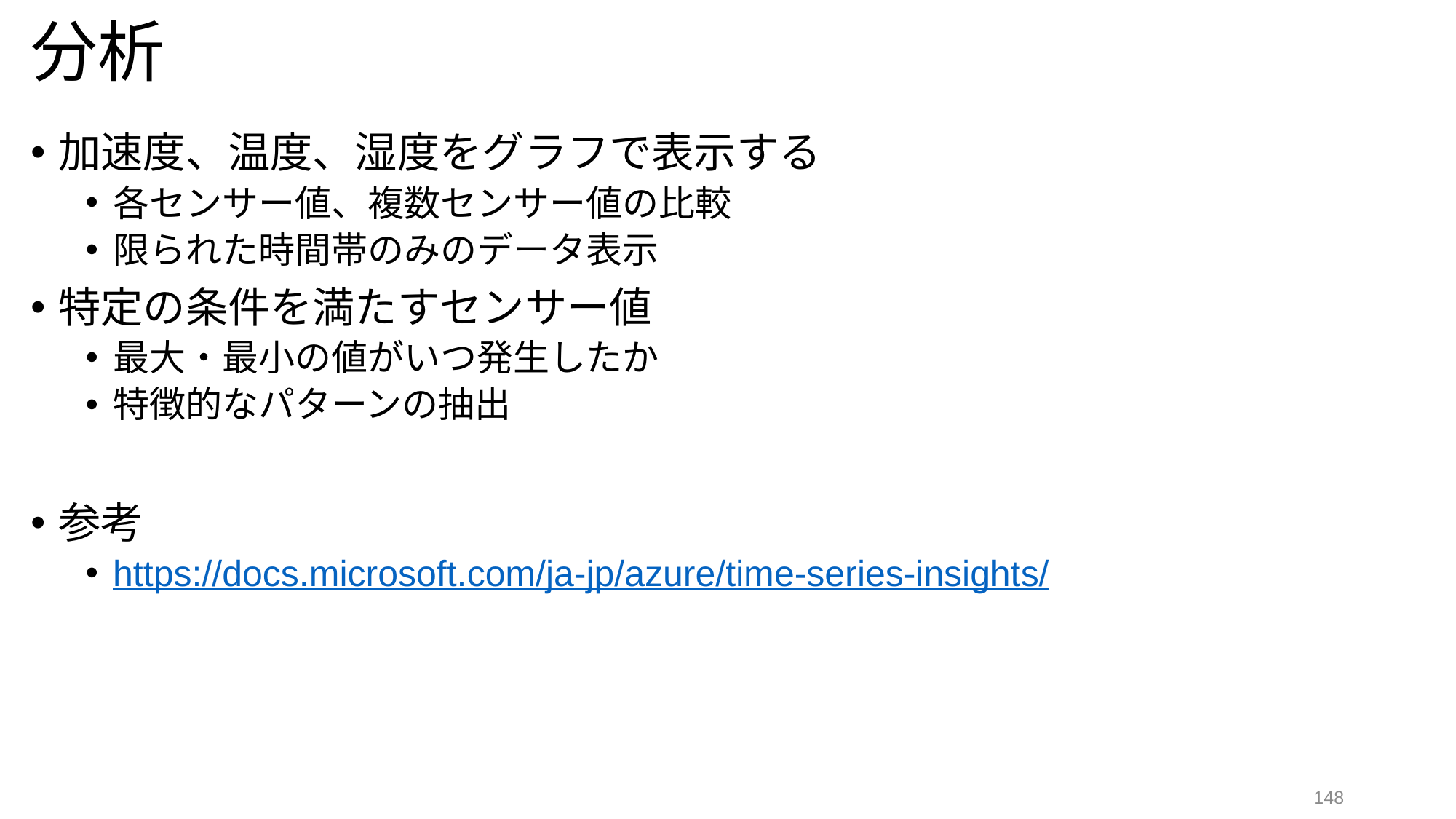

# 分析
加速度、温度、湿度をグラフで表示する
各センサー値、複数センサー値の比較
限られた時間帯のみのデータ表示
特定の条件を満たすセンサー値
最大・最小の値がいつ発生したか
特徴的なパターンの抽出

参考
https://docs.microsoft.com/ja-jp/azure/time-series-insights/

148